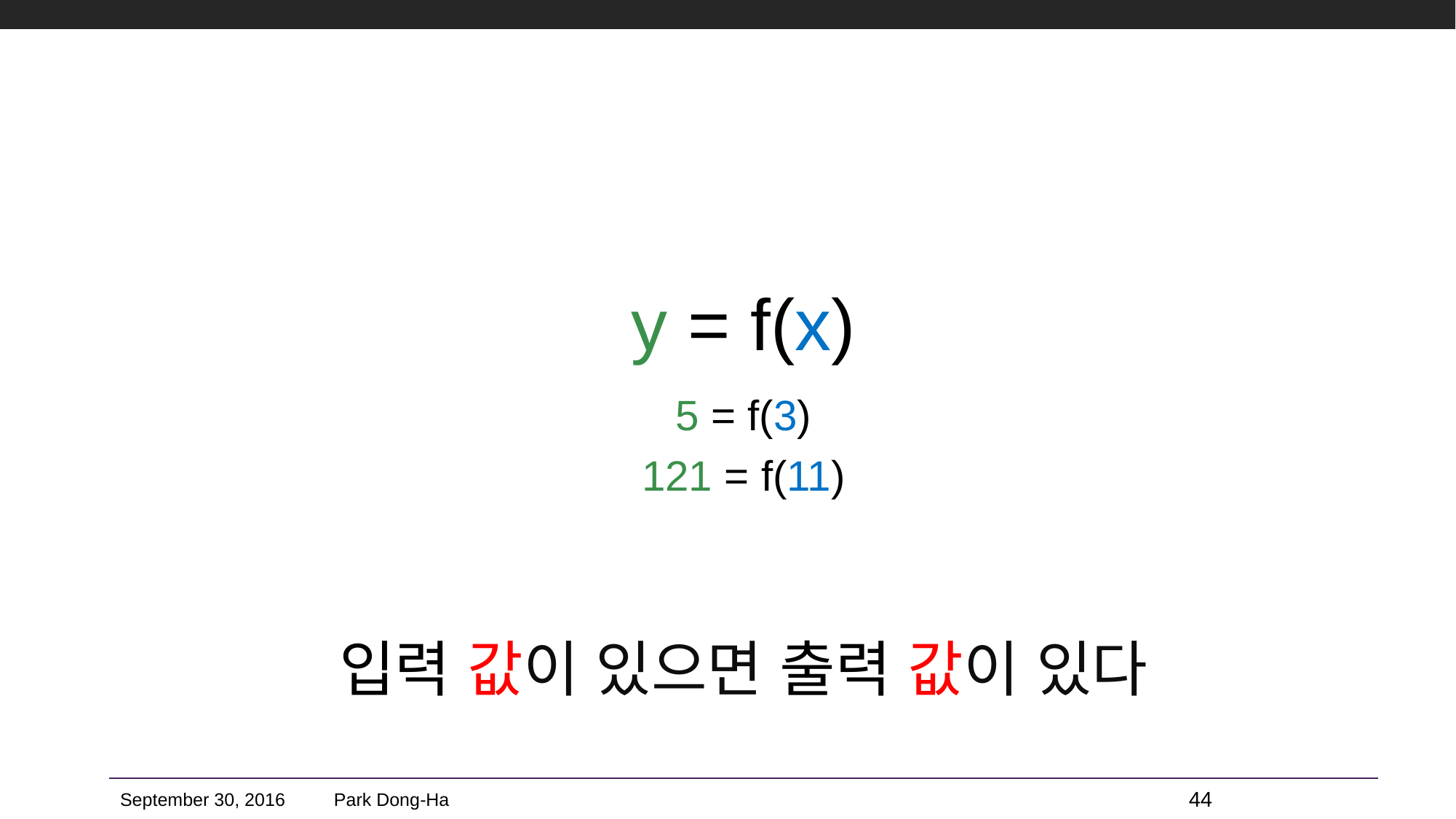

y = f(x)
5 = f(3)
121 = f(11)

# 입력 값이 있으면 출력 값이 있다
Park Dong-Ha
44